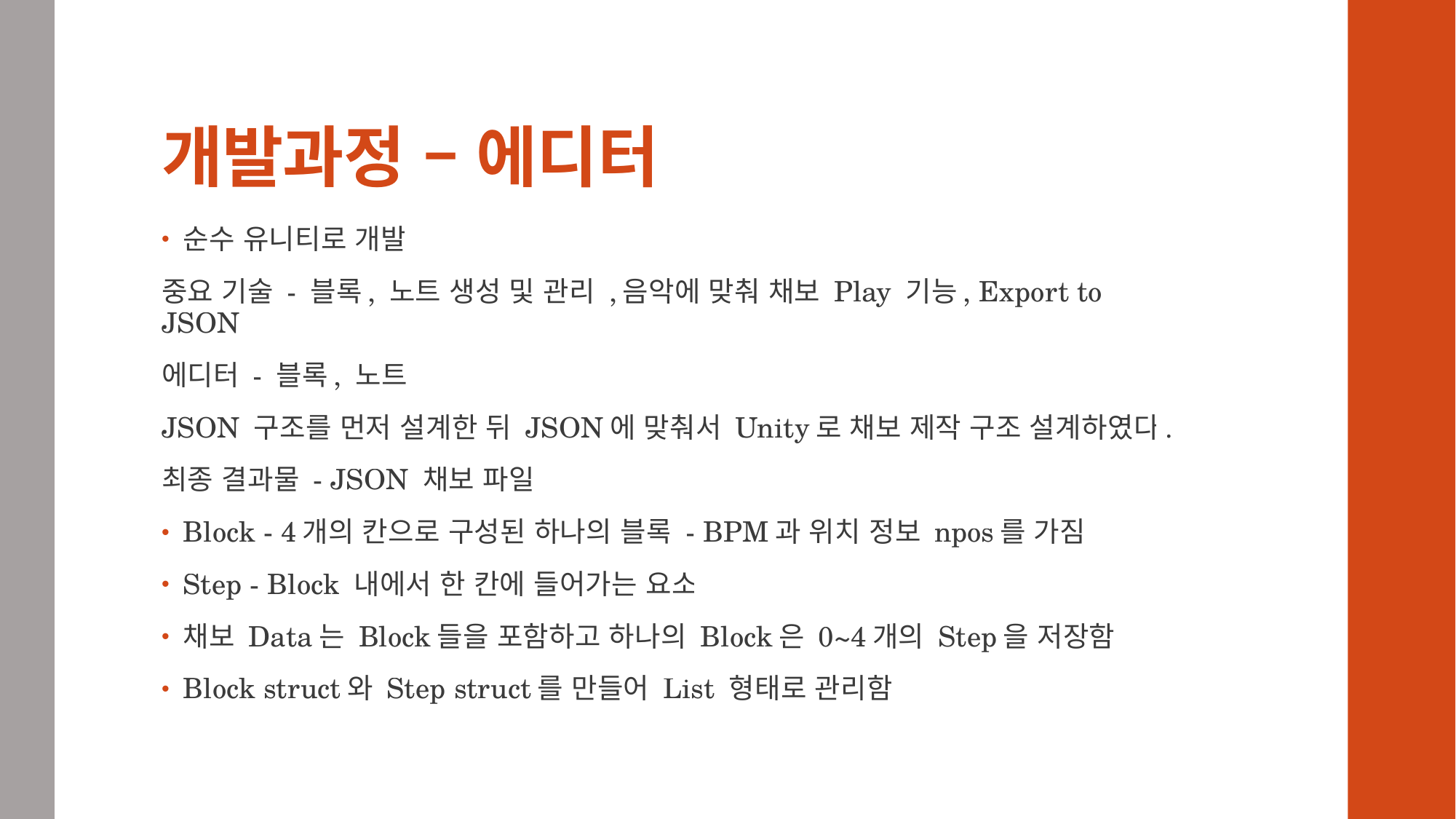

# 개발과정 – 에디터
순수 유니티로 개발
중요 기술 - 블록, 노트 생성 및 관리 ,음악에 맞춰 채보 Play 기능, Export to JSON
에디터 - 블록, 노트
JSON 구조를 먼저 설계한 뒤 JSON에 맞춰서 Unity로 채보 제작 구조 설계하였다.
최종 결과물 - JSON 채보 파일
Block - 4개의 칸으로 구성된 하나의 블록 - BPM과 위치 정보 npos를 가짐
Step - Block 내에서 한 칸에 들어가는 요소
채보 Data는 Block들을 포함하고 하나의 Block은 0~4개의 Step을 저장함
Block struct와 Step struct를 만들어 List 형태로 관리함